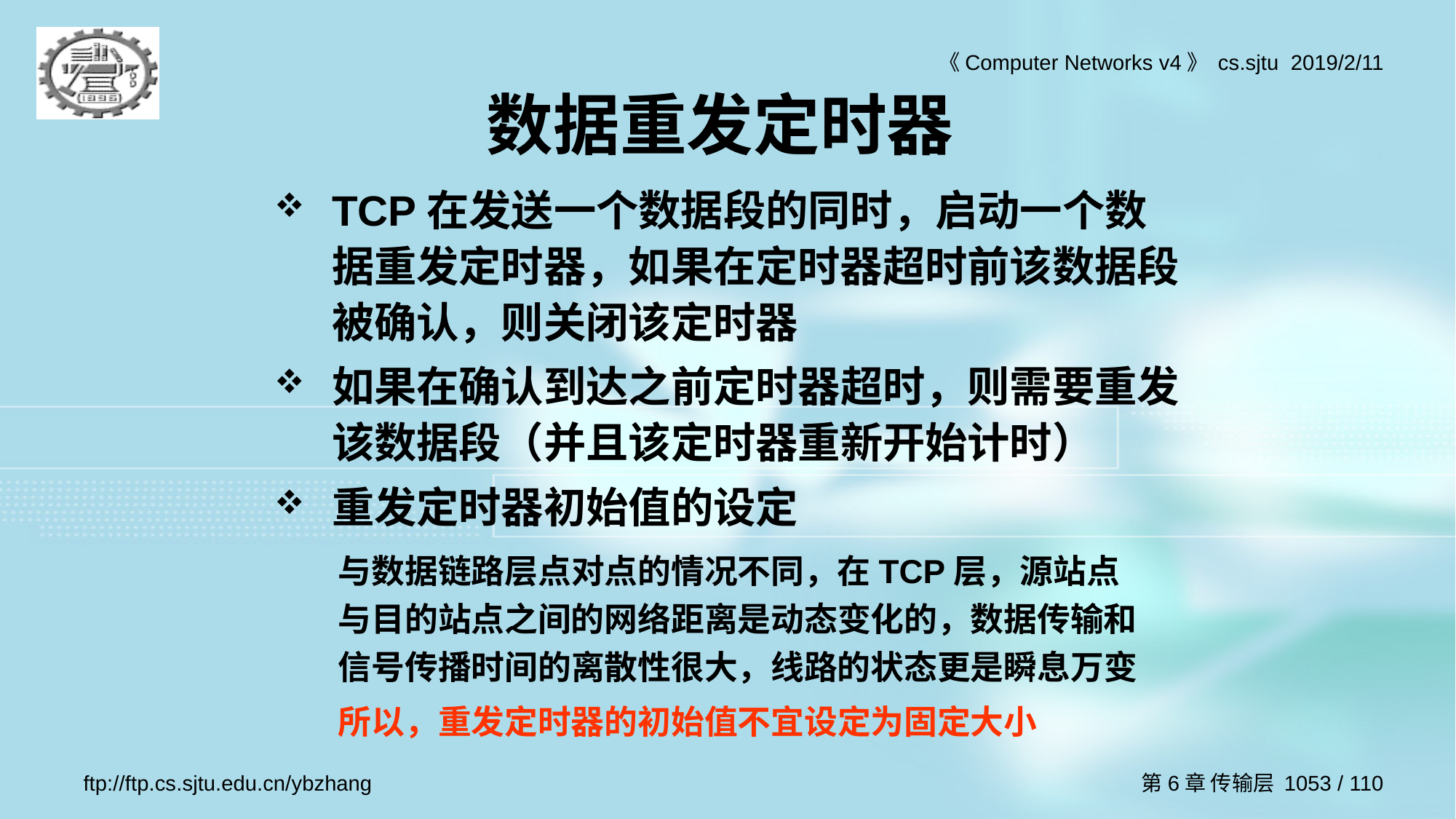

# 数据重发定时器
TCP在发送一个数据段的同时，启动一个数据重发定时器，如果在定时器超时前该数据段被确认，则关闭该定时器
如果在确认到达之前定时器超时，则需要重发该数据段（并且该定时器重新开始计时）
重发定时器初始值的设定
与数据链路层点对点的情况不同，在TCP层，源站点与目的站点之间的网络距离是动态变化的，数据传输和信号传播时间的离散性很大，线路的状态更是瞬息万变
所以，重发定时器的初始值不宜设定为固定大小